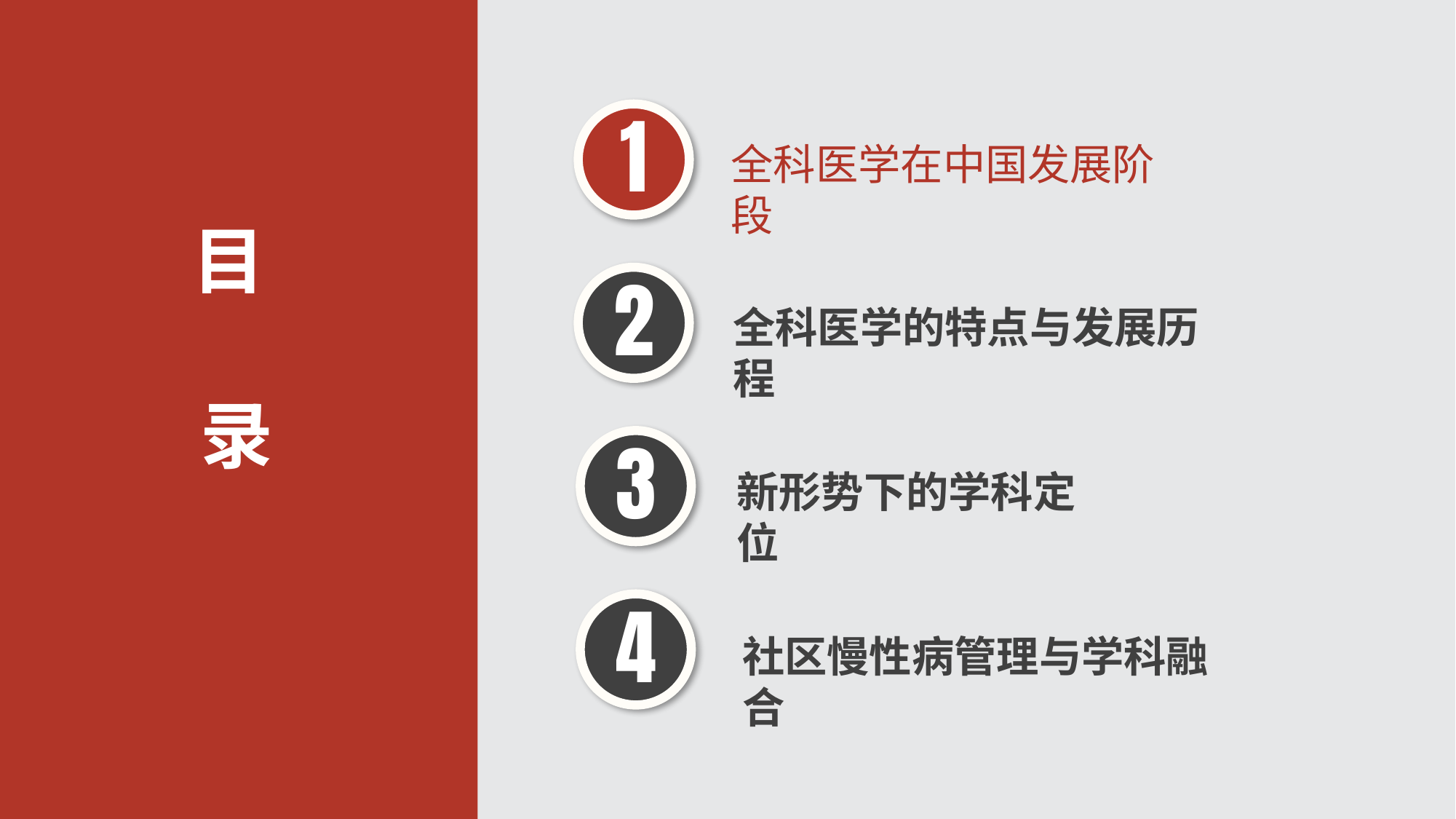

1
全科医学在中国发展阶段
目
录
2
全科医学的特点与发展历程
3
社区慢性病管理与学科融合
新形势下的学科定位
4